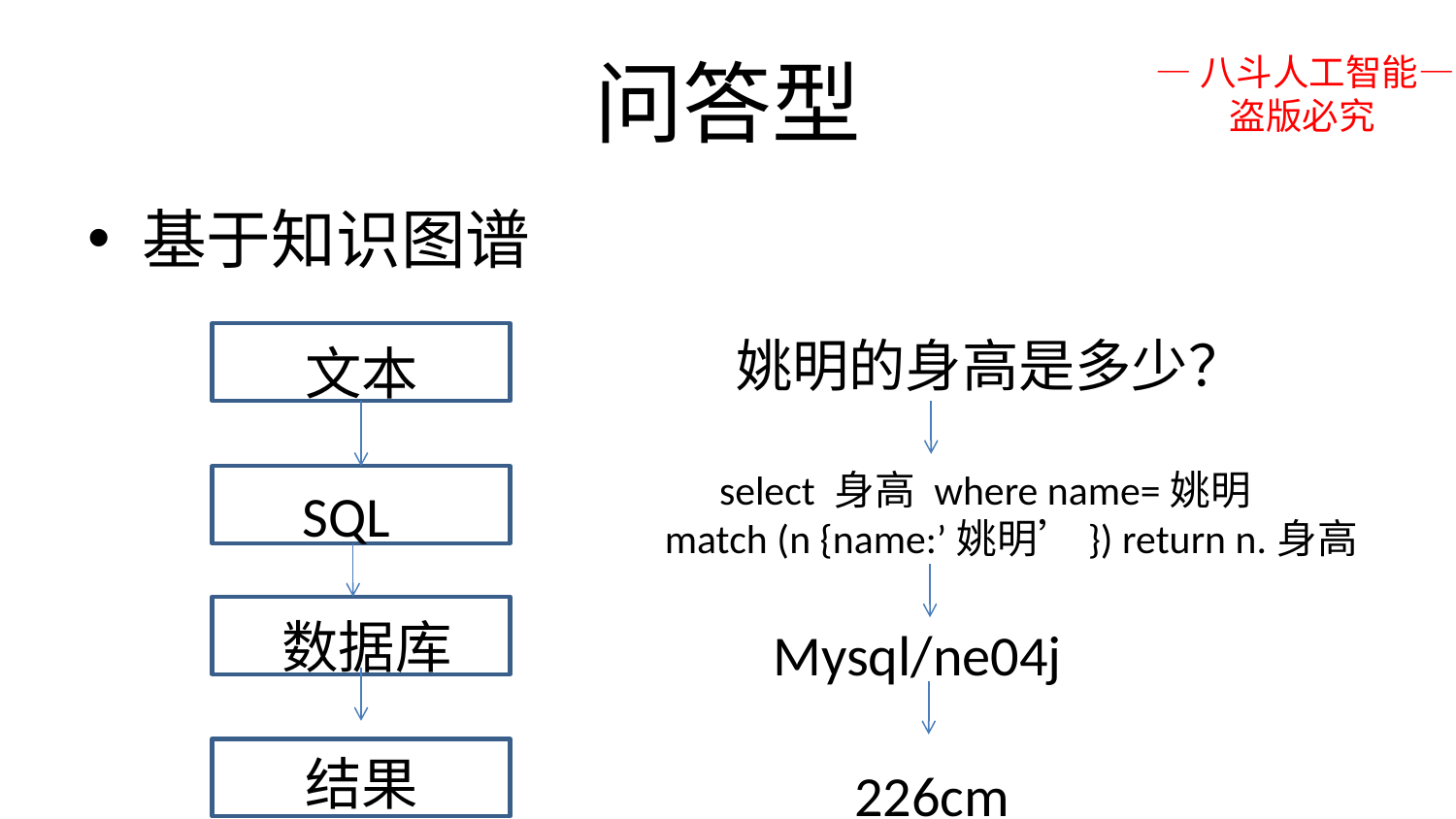

# 问答型
—八斗人工智能—
        盗版必究
基于知识图谱

姚明的身高是多少？
文本
select 身高 where name=姚明

SQL
match (n {name:’姚明’}) return n.身高

数据库
Mysql/ne04j

结果
226cm